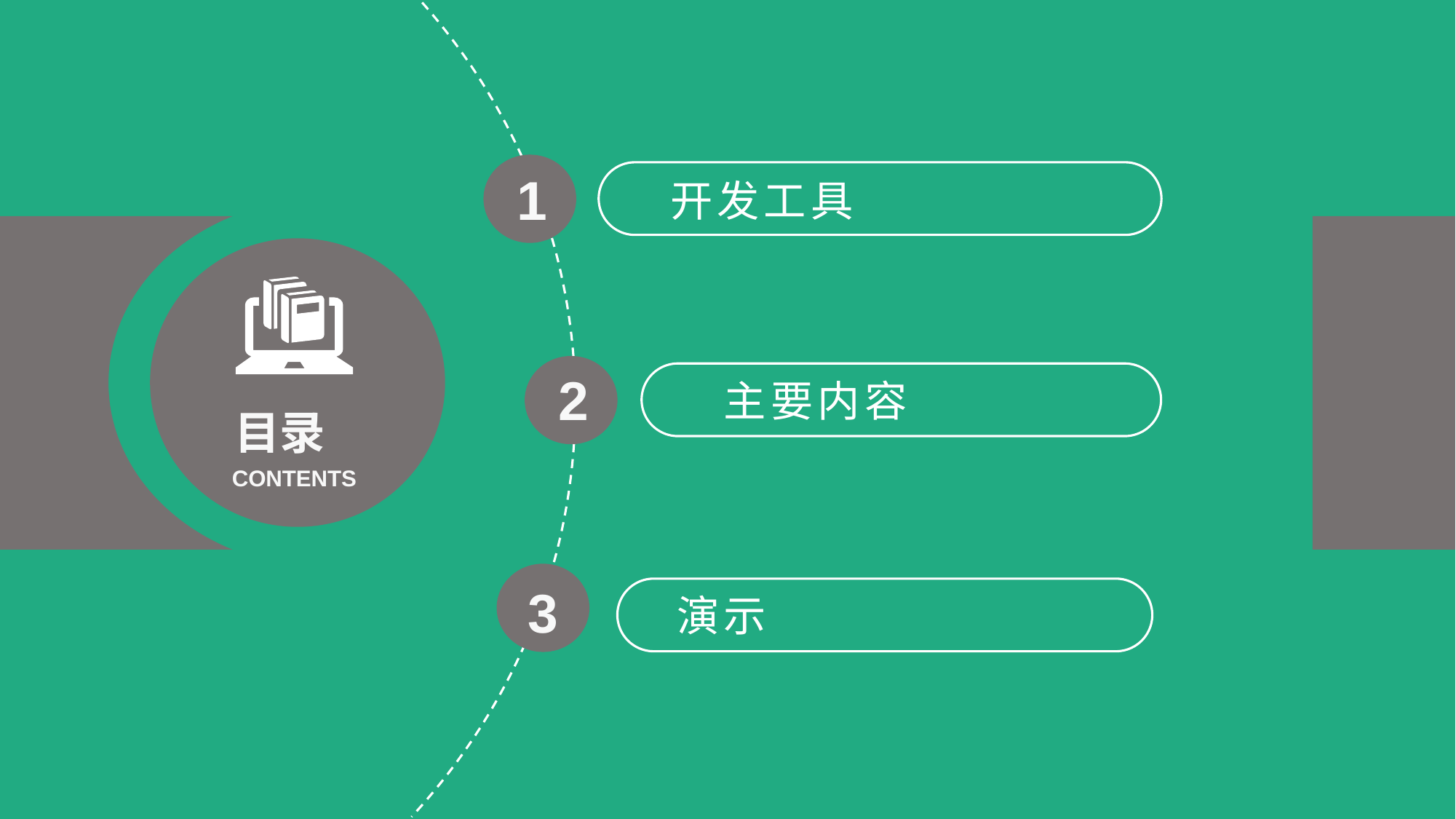

1

开发工具

2

主要内容
目录
CONTENTS

3

演示